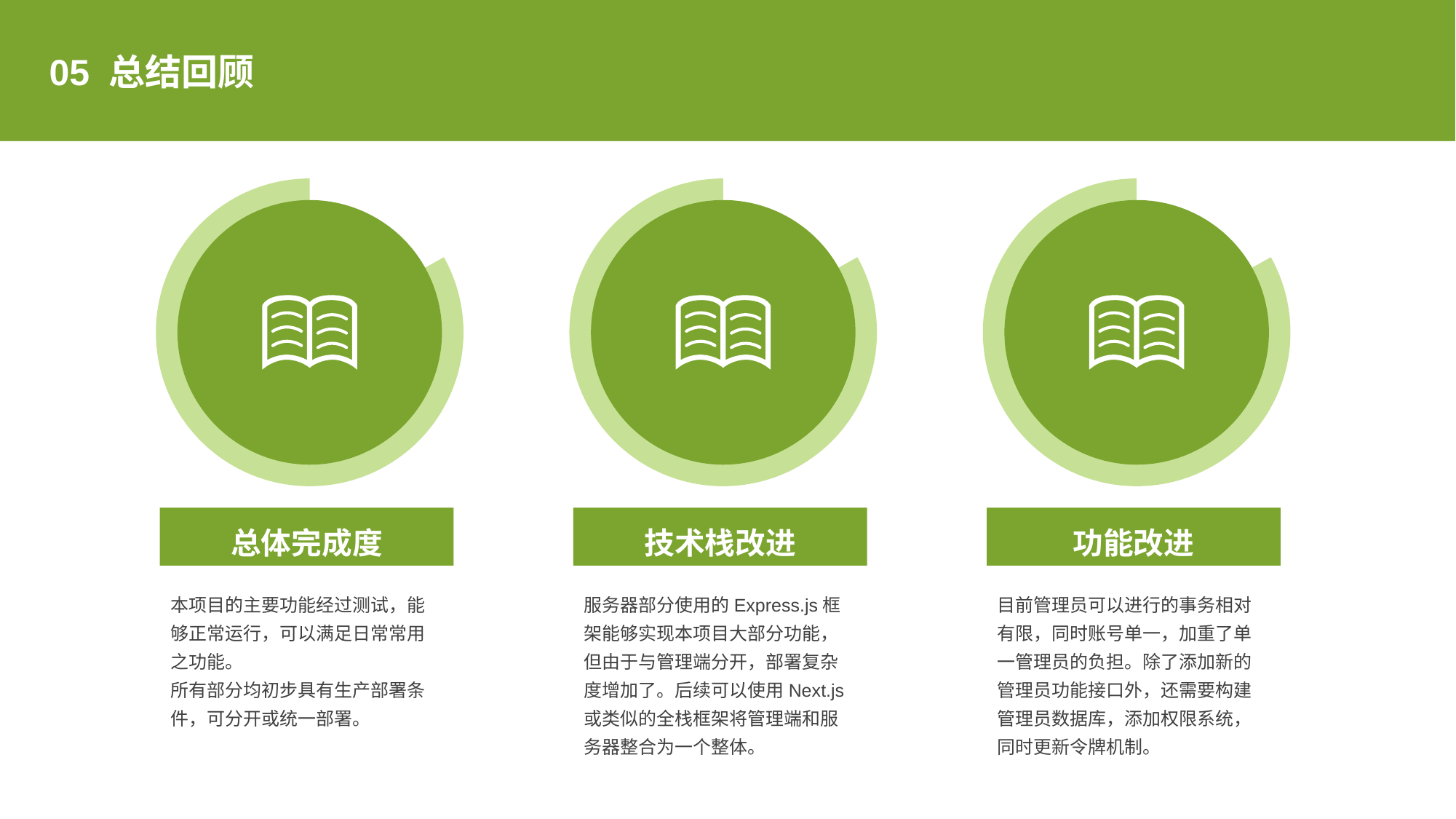

05 总结回顾

总体完成度
本项目的主要功能经过测试，能够正常运行，可以满足日常常用之功能。
所有部分均初步具有生产部署条件，可分开或统一部署。
技术栈改进
服务器部分使用的Express.js框架能够实现本项目大部分功能，但由于与管理端分开，部署复杂度增加了。后续可以使用Next.js或类似的全栈框架将管理端和服务器整合为一个整体。
功能改进
目前管理员可以进行的事务相对有限，同时账号单一，加重了单一管理员的负担。除了添加新的管理员功能接口外，还需要构建管理员数据库，添加权限系统，同时更新令牌机制。